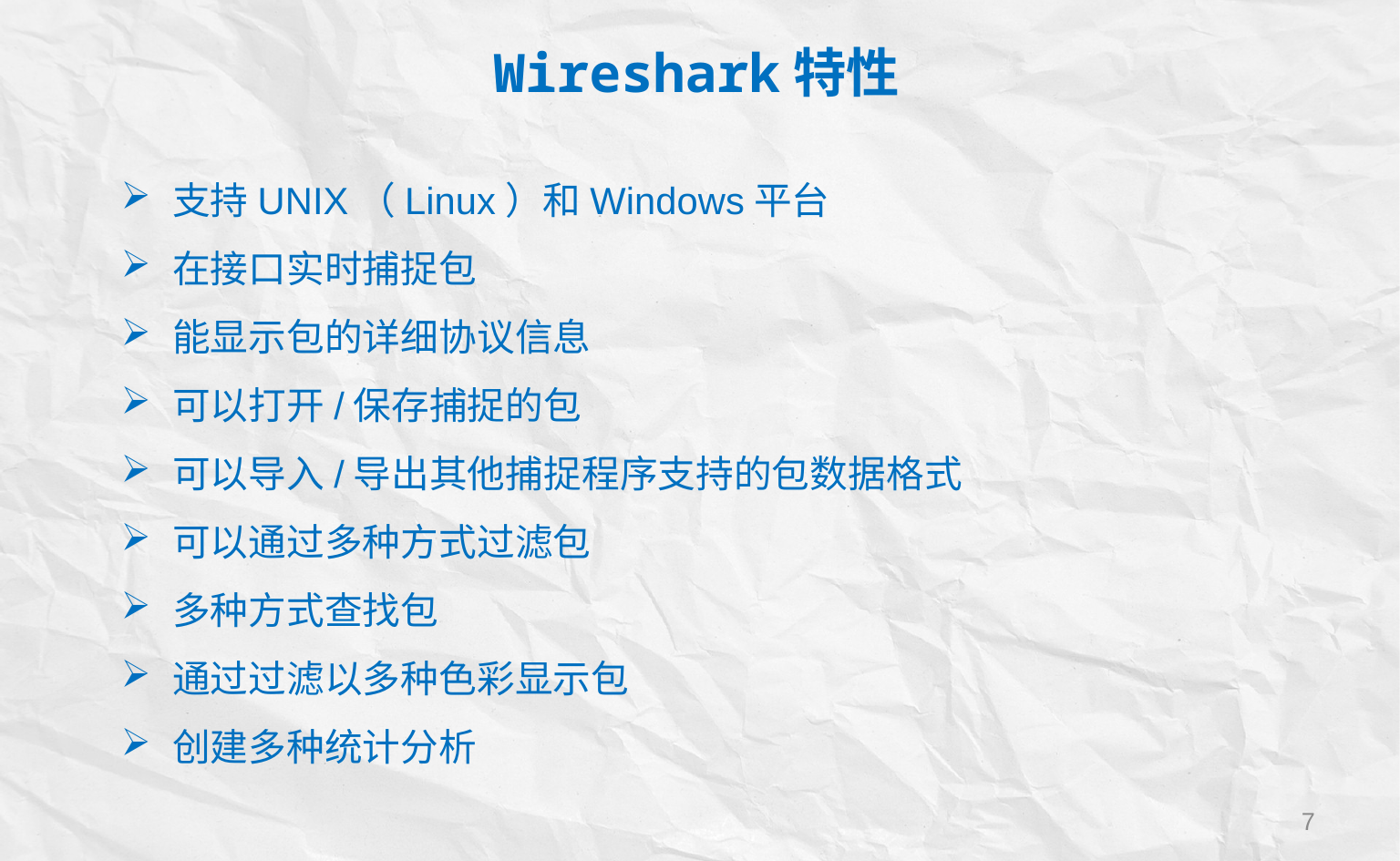

Wireshark特性
支持UNIX（Linux）和Windows平台
在接口实时捕捉包
能显示包的详细协议信息
可以打开/保存捕捉的包
可以导入/导出其他捕捉程序支持的包数据格式
可以通过多种方式过滤包
多种方式查找包
通过过滤以多种色彩显示包
创建多种统计分析

 7